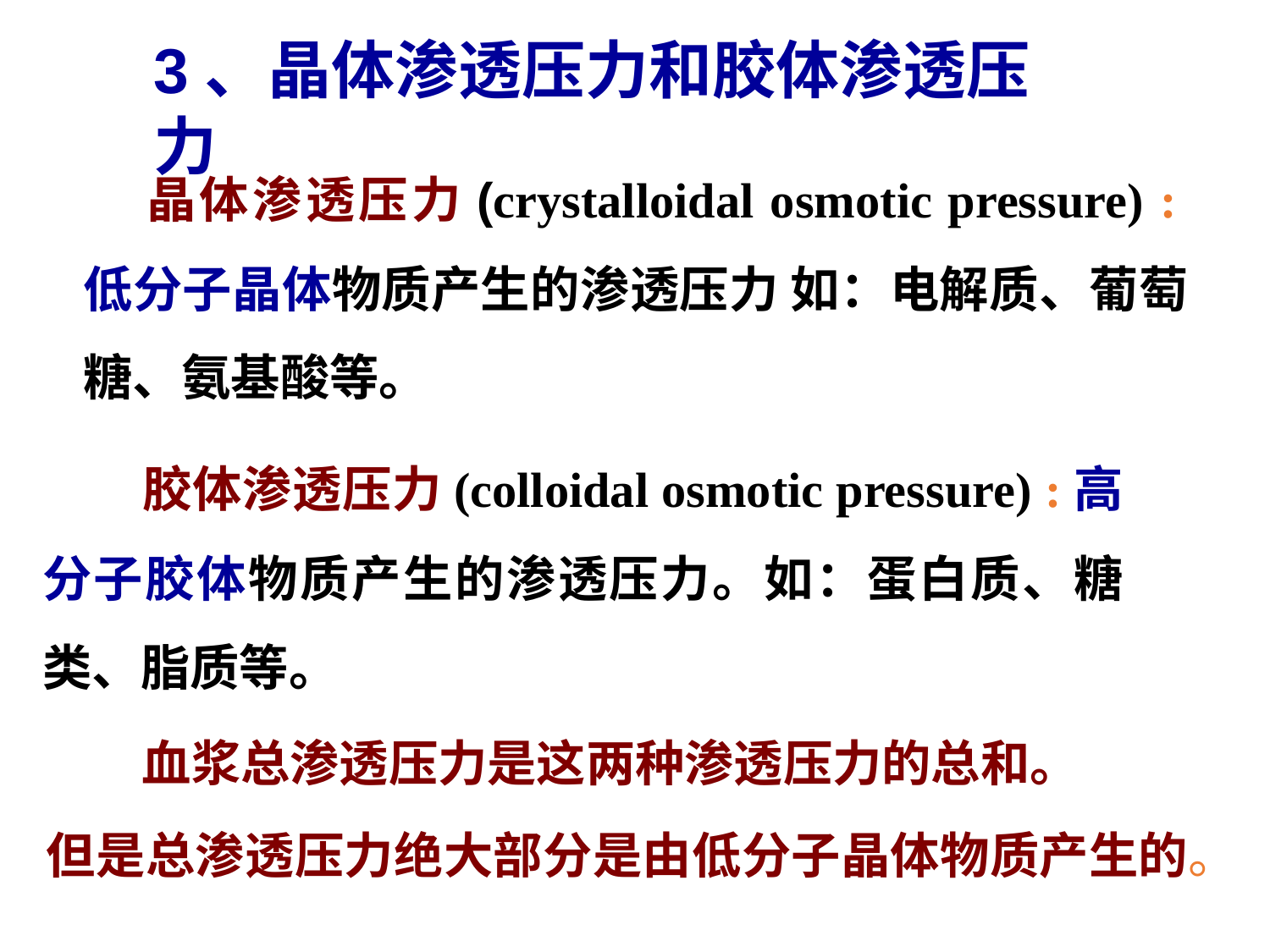

3、晶体渗透压力和胶体渗透压力

   晶体渗透压力(crystalloidal osmotic pressure) :低分子晶体物质产生的渗透压力 如：电解质、葡萄糖、氨基酸等。
       胶体渗透压力(colloidal osmotic pressure) :高分子胶体物质产生的渗透压力。如：蛋白质、糖类、脂质等。
       血浆总渗透压力是这两种渗透压力的总和。
但是总渗透压力绝大部分是由低分子晶体物质产生的。
59